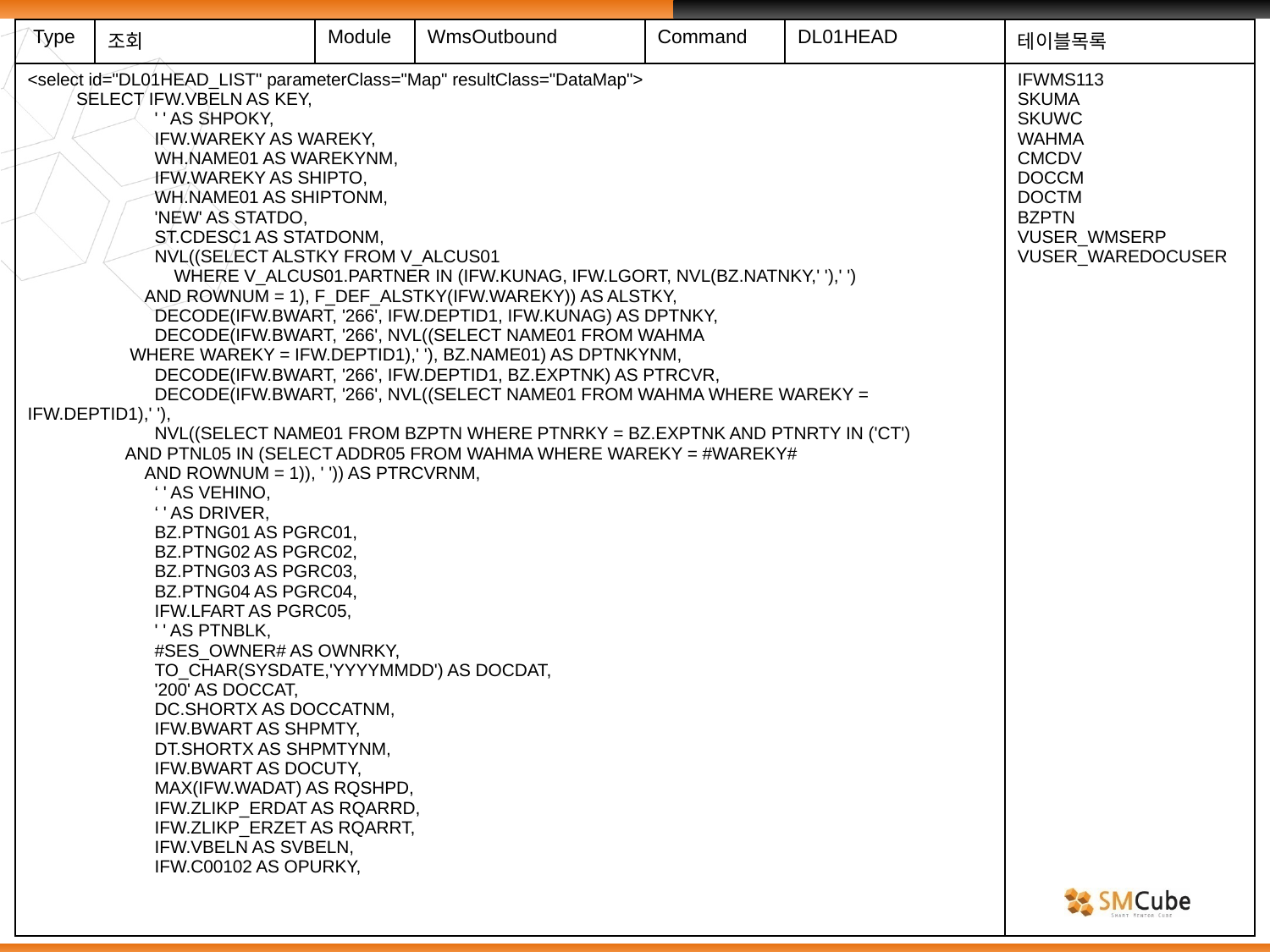

| Type | 조회 | Module | WmsOutbound | Command | DL01HEAD | 테이블목록 |
| --- | --- | --- | --- | --- | --- | --- |
| <select id="DL01HEAD\_LIST" parameterClass="Map" resultClass="DataMap"> SELECT IFW.VBELN AS KEY, ' ' AS SHPOKY, IFW.WAREKY AS WAREKY, WH.NAME01 AS WAREKYNM, IFW.WAREKY AS SHIPTO, WH.NAME01 AS SHIPTONM, 'NEW' AS STATDO, ST.CDESC1 AS STATDONM, NVL((SELECT ALSTKY FROM V\_ALCUS01 WHERE V\_ALCUS01.PARTNER IN (IFW.KUNAG, IFW.LGORT, NVL(BZ.NATNKY,' '),' ') AND ROWNUM = 1), F\_DEF\_ALSTKY(IFW.WAREKY)) AS ALSTKY, DECODE(IFW.BWART, '266', IFW.DEPTID1, IFW.KUNAG) AS DPTNKY, DECODE(IFW.BWART, '266', NVL((SELECT NAME01 FROM WAHMA WHERE WAREKY = IFW.DEPTID1),' '), BZ.NAME01) AS DPTNKYNM, DECODE(IFW.BWART, '266', IFW.DEPTID1, BZ.EXPTNK) AS PTRCVR, DECODE(IFW.BWART, '266', NVL((SELECT NAME01 FROM WAHMA WHERE WAREKY = IFW.DEPTID1),' '), NVL((SELECT NAME01 FROM BZPTN WHERE PTNRKY = BZ.EXPTNK AND PTNRTY IN ('CT') AND PTNL05 IN (SELECT ADDR05 FROM WAHMA WHERE WAREKY = #WAREKY# AND ROWNUM = 1)), ' ')) AS PTRCVRNM, ‘ ' AS VEHINO, ‘ ' AS DRIVER, BZ.PTNG01 AS PGRC01, BZ.PTNG02 AS PGRC02, BZ.PTNG03 AS PGRC03, BZ.PTNG04 AS PGRC04, IFW.LFART AS PGRC05, ' ' AS PTNBLK, #SES\_OWNER# AS OWNRKY, TO\_CHAR(SYSDATE,'YYYYMMDD') AS DOCDAT, '200' AS DOCCAT, DC.SHORTX AS DOCCATNM, IFW.BWART AS SHPMTY, DT.SHORTX AS SHPMTYNM, IFW.BWART AS DOCUTY, MAX(IFW.WADAT) AS RQSHPD, IFW.ZLIKP\_ERDAT AS RQARRD, IFW.ZLIKP\_ERZET AS RQARRT, IFW.VBELN AS SVBELN, IFW.C00102 AS OPURKY, |  |  |  |  |  | IFWMS113 SKUMA SKUWC WAHMA CMCDV DOCCM DOCTM BZPTN VUSER\_WMSERP VUSER\_WAREDOCUSER |